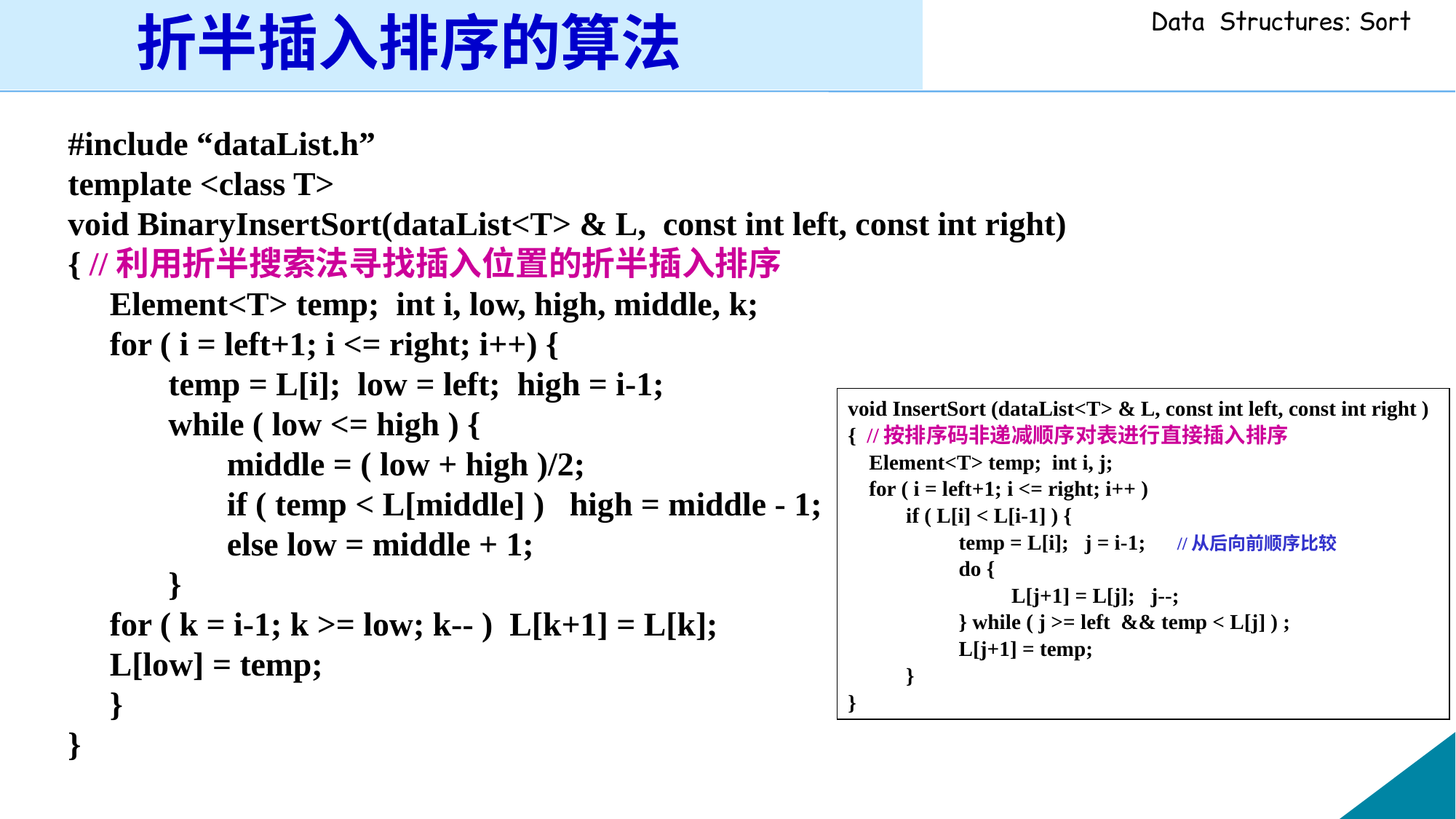

折半插入排序的算法
#include “dataList.h”
template <class T>
void BinaryInsertSort(dataList<T> & L,  const int left, const int right)
{ //利用折半搜索法寻找插入位置的折半插入排序
     Element<T> temp;  int i, low, high, middle, k;
     for ( i = left+1; i <= right; i++) {
            temp = L[i];  low = left;  high = i-1;
            while ( low <= high ) {
                   middle = ( low + high )/2;
                   if ( temp < L[middle] )   high = middle - 1;
                   else low = middle + 1;
            }
     for ( k = i-1; k >= low; k-- )  L[k+1] = L[k];
     L[low] = temp;
     }
}
void InsertSort (dataList<T> & L, const int left, const int right )
{  //按排序码非递减顺序对表进行直接插入排序
    Element<T> temp;  int i, j;
    for ( i = left+1; i <= right; i++ )
           if ( L[i] < L[i-1] ) {
                     temp = L[i];   j = i-1;      //从后向前顺序比较
                     do {
                               L[j+1] = L[j];   j--;
                     } while ( j >= left  && temp < L[j] ) ;
                     L[j+1] = temp;
           }
}